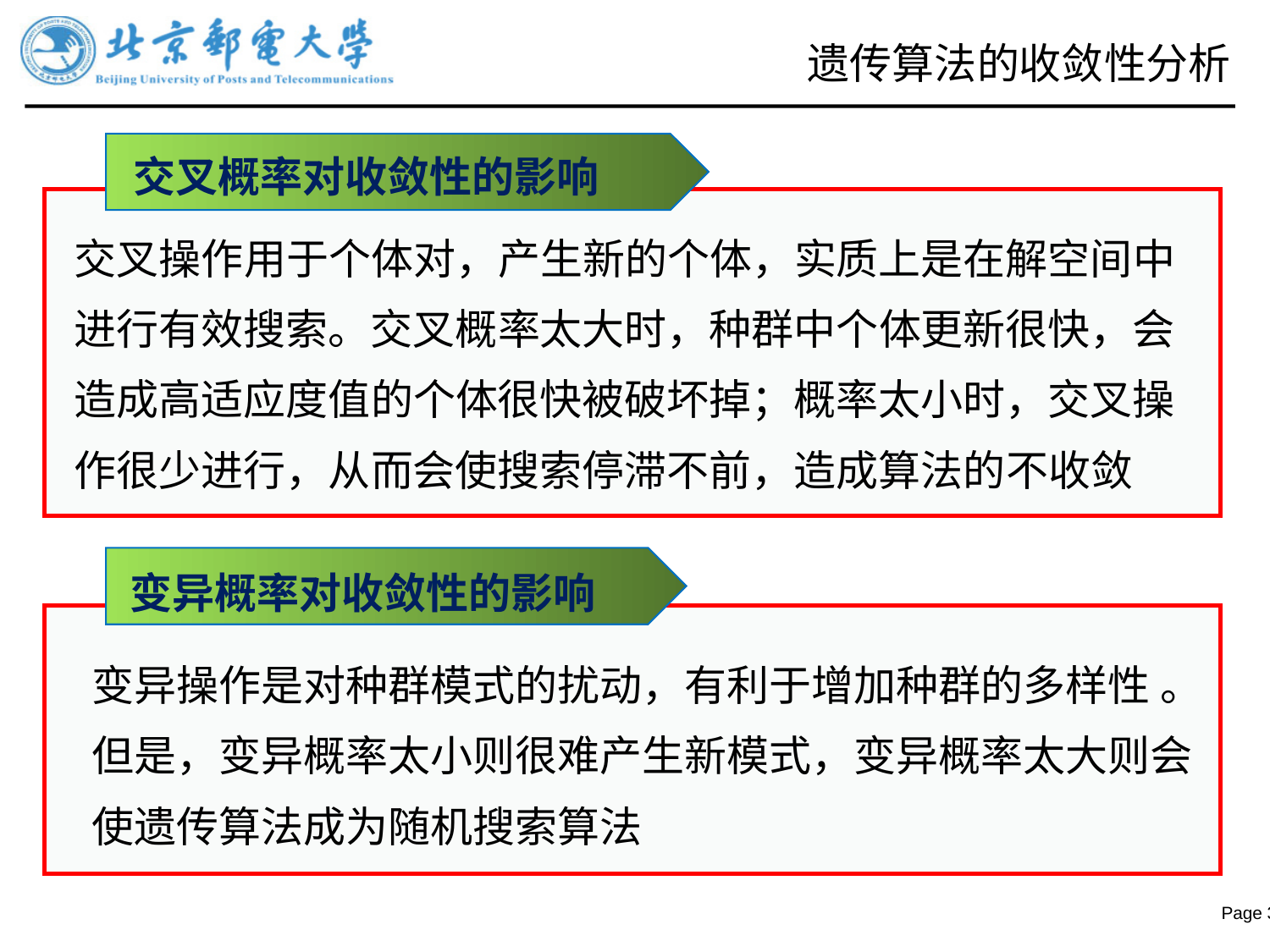

# 遗传算法的收敛性分析

交叉概率对收敛性的影响

交叉操作用于个体对，产生新的个体，实质上是在解空间中进行有效搜索。交叉概率太大时，种群中个体更新很快，会造成高适应度值的个体很快被破坏掉；概率太小时，交叉操作很少进行，从而会使搜索停滞不前，造成算法的不收敛

变异概率对收敛性的影响

变异操作是对种群模式的扰动，有利于增加种群的多样性 。但是，变异概率太小则很难产生新模式，变异概率太大则会使遗传算法成为随机搜索算法